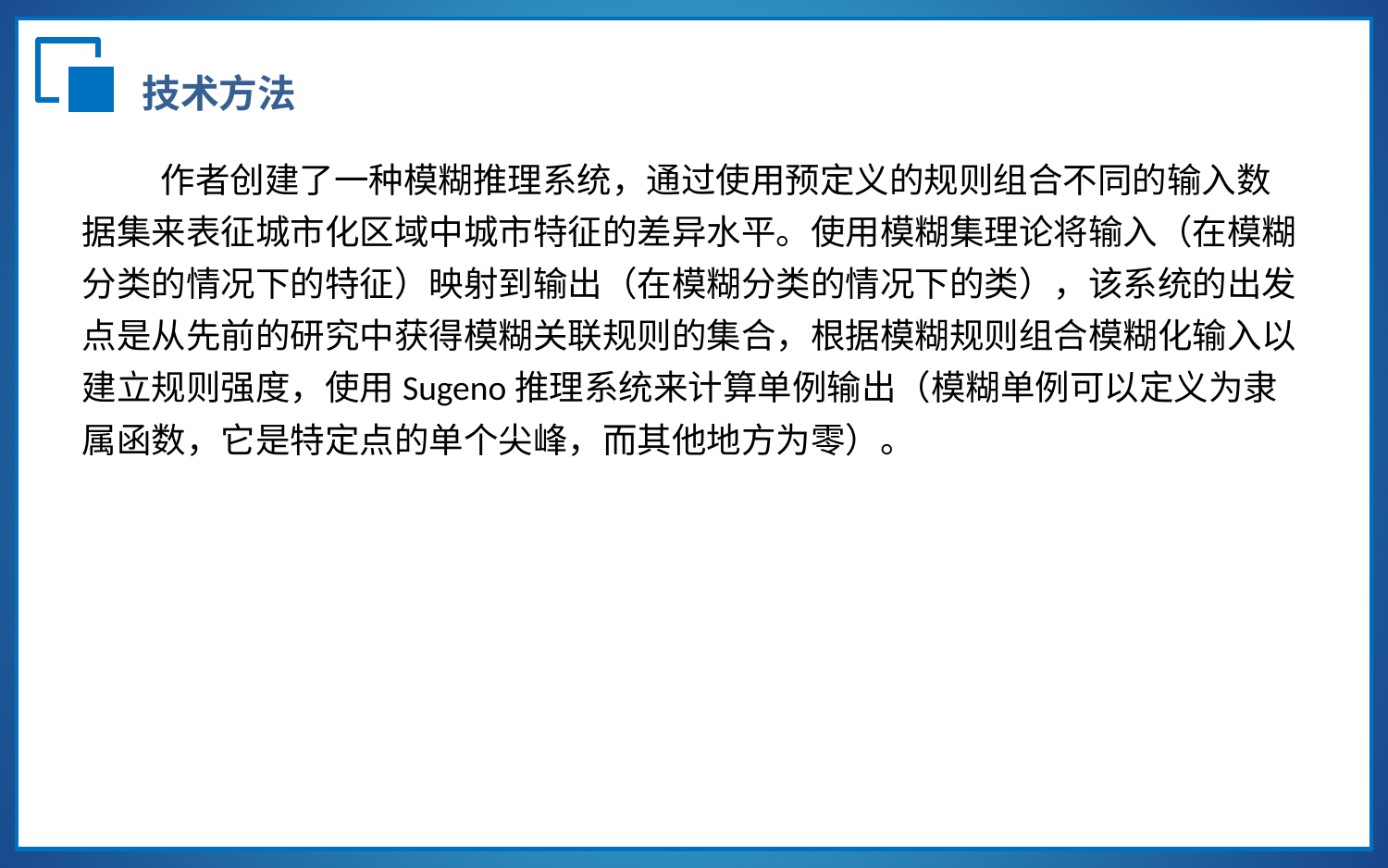

技术方法
         作者创建了一种模糊推理系统，通过使用预定义的规则组合不同的输入数据集来表征城市化区域中城市特征的差异水平。使用模糊集理论将输入（在模糊分类的情况下的特征）映射到输出（在模糊分类的情况下的类），该系统的出发点是从先前的研究中获得模糊关联规则的集合，根据模糊规则组合模糊化输入以建立规则强度，使用Sugeno推理系统来计算单例输出（模糊单例可以定义为隶属函数，它是特定点的单个尖峰，而其他地方为零）。